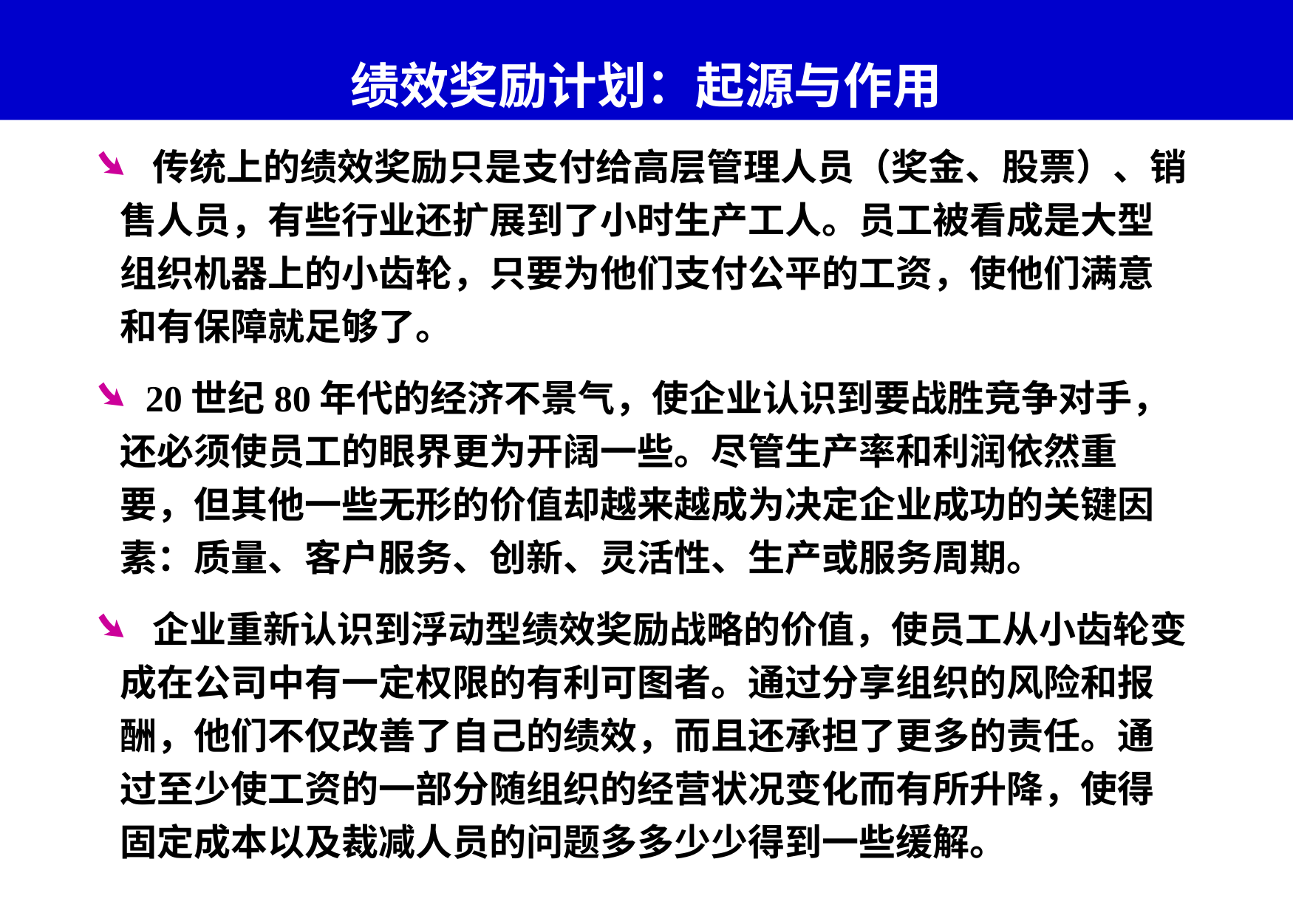

# 绩效奖励计划：起源与作用
  传统上的绩效奖励只是支付给高层管理人员（奖金、股票）、销售人员，有些行业还扩展到了小时生产工人。员工被看成是大型组织机器上的小齿轮，只要为他们支付公平的工资，使他们满意和有保障就足够了。
  20世纪80年代的经济不景气，使企业认识到要战胜竞争对手，还必须使员工的眼界更为开阔一些。尽管生产率和利润依然重要，但其他一些无形的价值却越来越成为决定企业成功的关键因素：质量、客户服务、创新、灵活性、生产或服务周期。
  企业重新认识到浮动型绩效奖励战略的价值，使员工从小齿轮变成在公司中有一定权限的有利可图者。通过分享组织的风险和报酬，他们不仅改善了自己的绩效，而且还承担了更多的责任。通过至少使工资的一部分随组织的经营状况变化而有所升降，使得固定成本以及裁减人员的问题多多少少得到一些缓解。